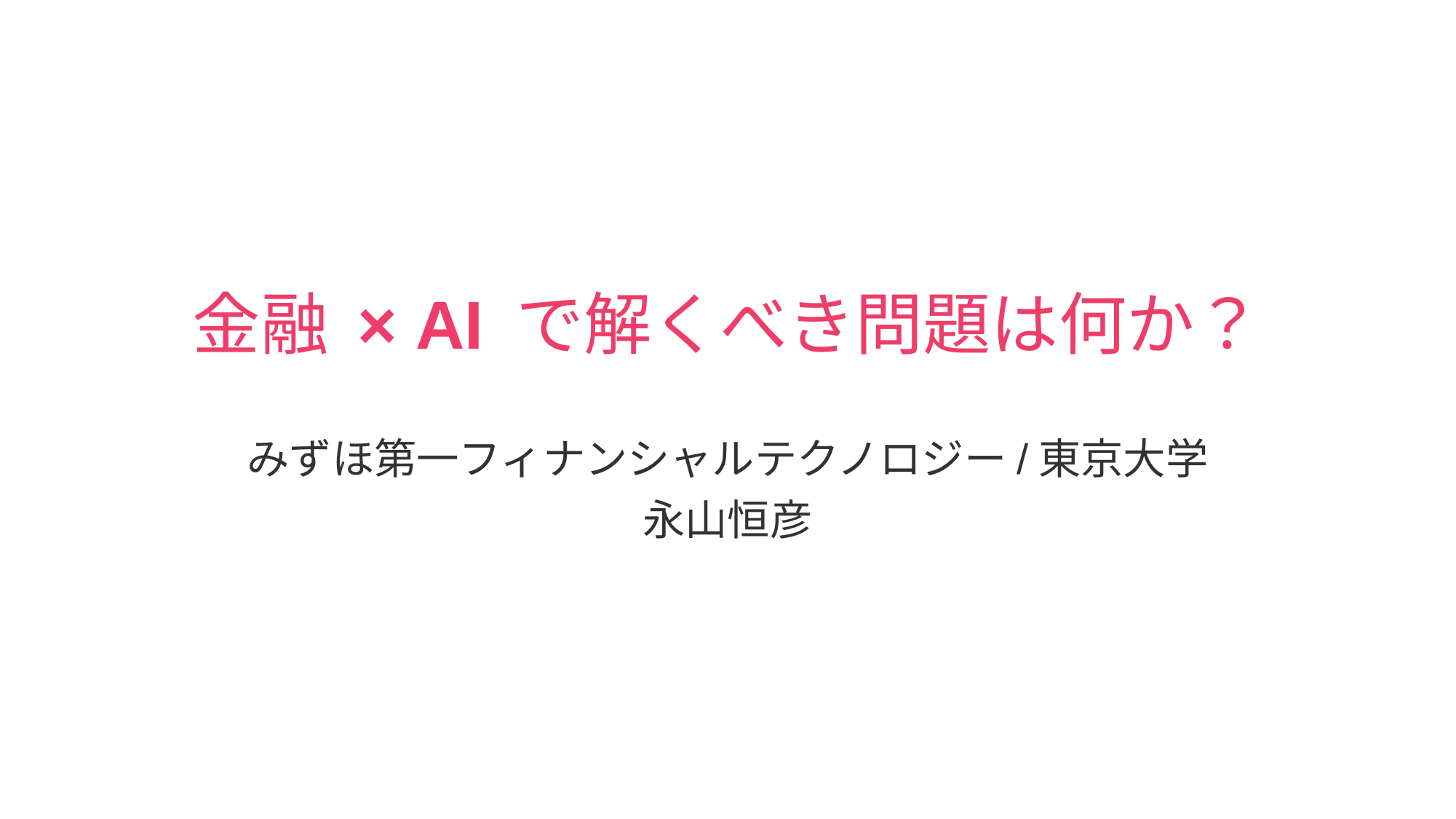

# 金融 × AI で解くべき問題は何か？
みずほ第一フィナンシャルテクノロジー/東京大学
永山恒彦